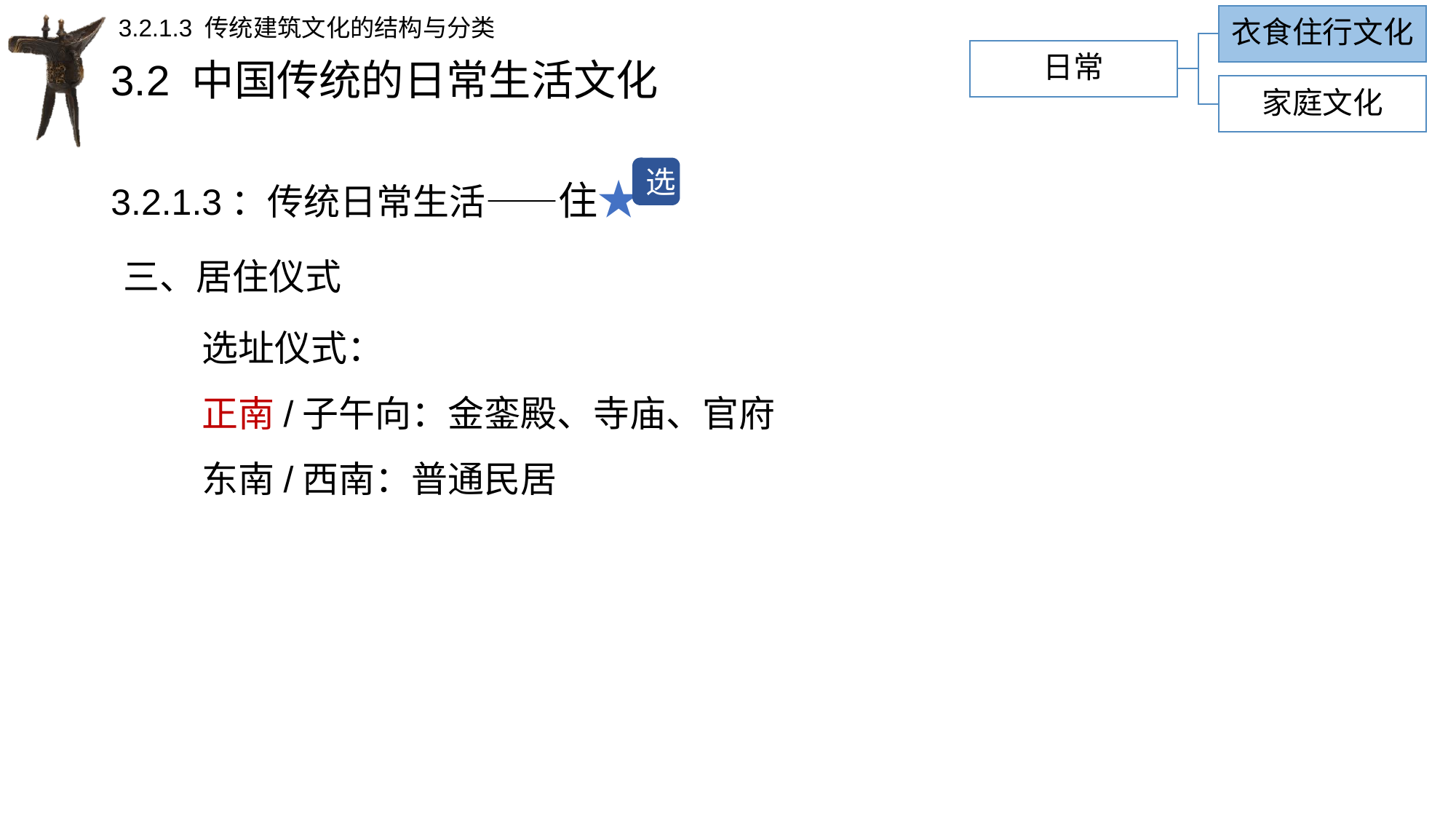

衣食住行文化
3.2.1.3 传统建筑文化的结构与分类

日常
# 3.2 中国传统的日常生活文化

家庭文化
3.2.1.3：传统日常生活——住★
选
三、居住仪式
选址仪式：
正南/子午向：金銮殿、寺庙、官府
东南/西南：普通民居
88